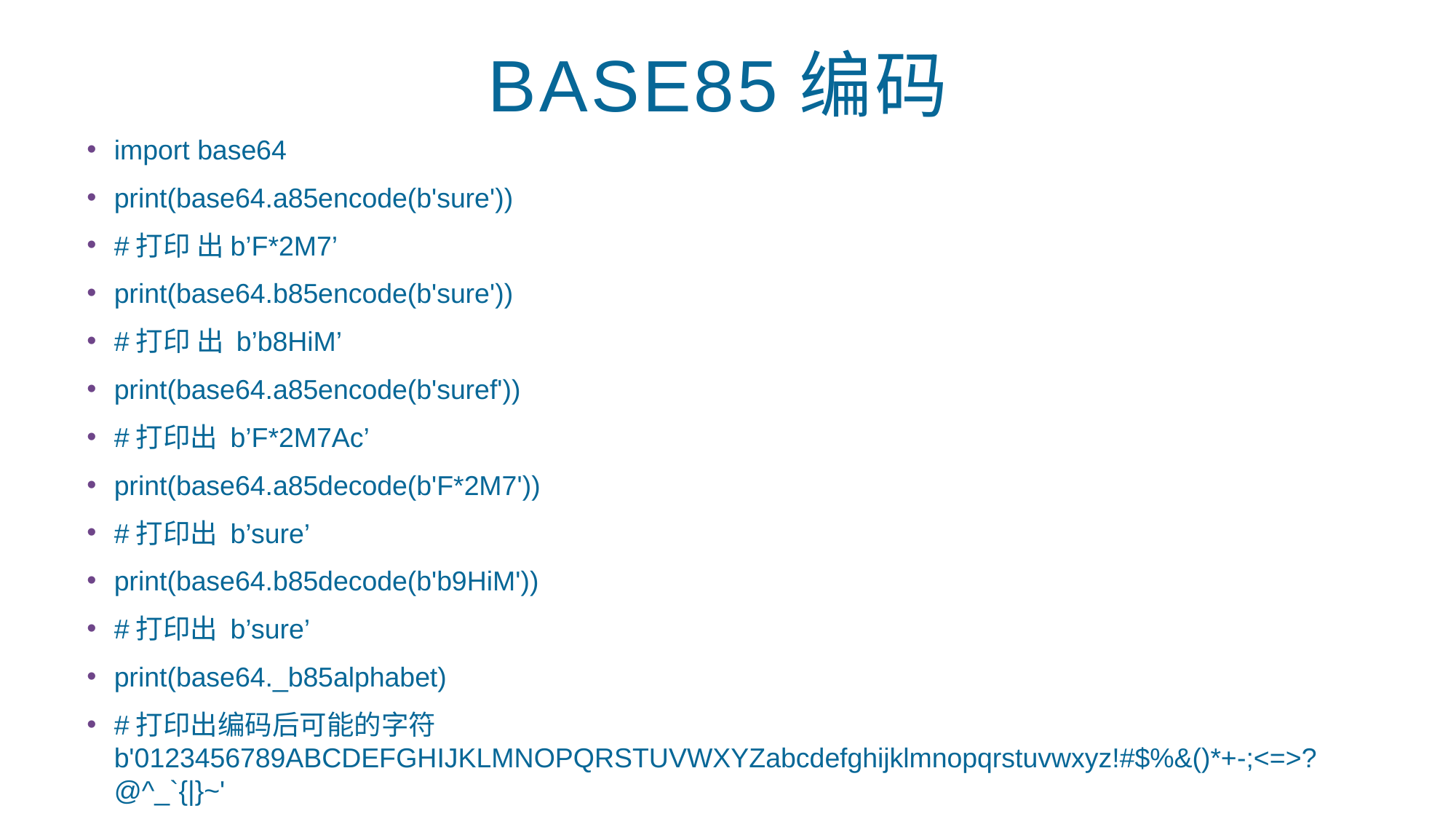

# BASE85编码
import base64
print(base64.a85encode(b'sure'))
#打印 出b’F*2M7’
print(base64.b85encode(b'sure'))
#打印 出 b’b8HiM’
print(base64.a85encode(b'suref'))
#打印出 b’F*2M7Ac’
print(base64.a85decode(b'F*2M7'))
#打印出 b’sure’
print(base64.b85decode(b'b9HiM'))
#打印出 b’sure’
print(base64._b85alphabet)
#打印出编码后可能的字符b'0123456789ABCDEFGHIJKLMNOPQRSTUVWXYZabcdefghijklmnopqrstuvwxyz!#$%&()*+-;<=>?@^_`{|}~'